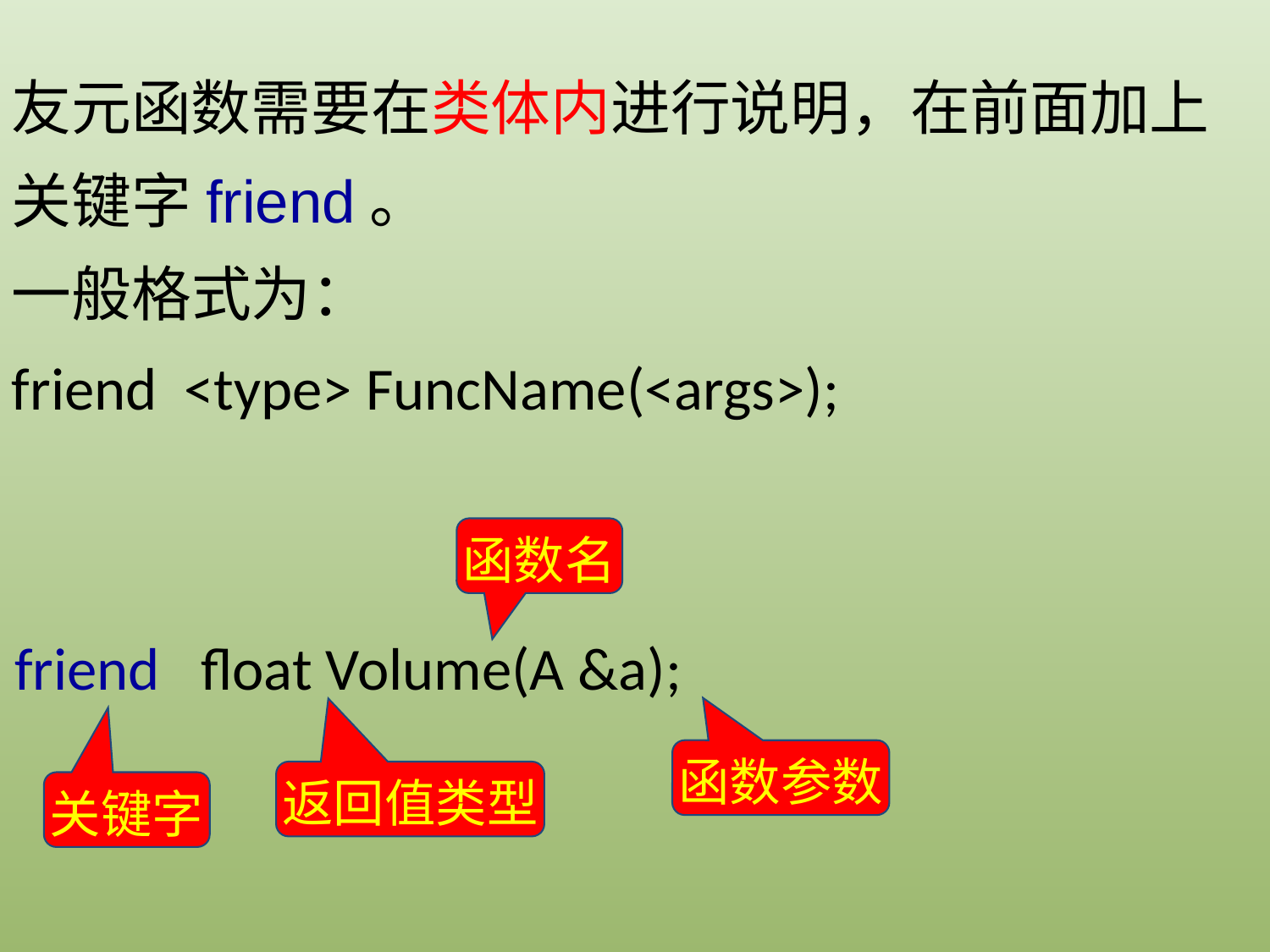

友元函数需要在类体内进行说明，在前面加上关键字friend。
一般格式为：
friend  <type> FuncName(<args>);
函数名
friend   float Volume(A &a);
函数参数
返回值类型
关键字
765